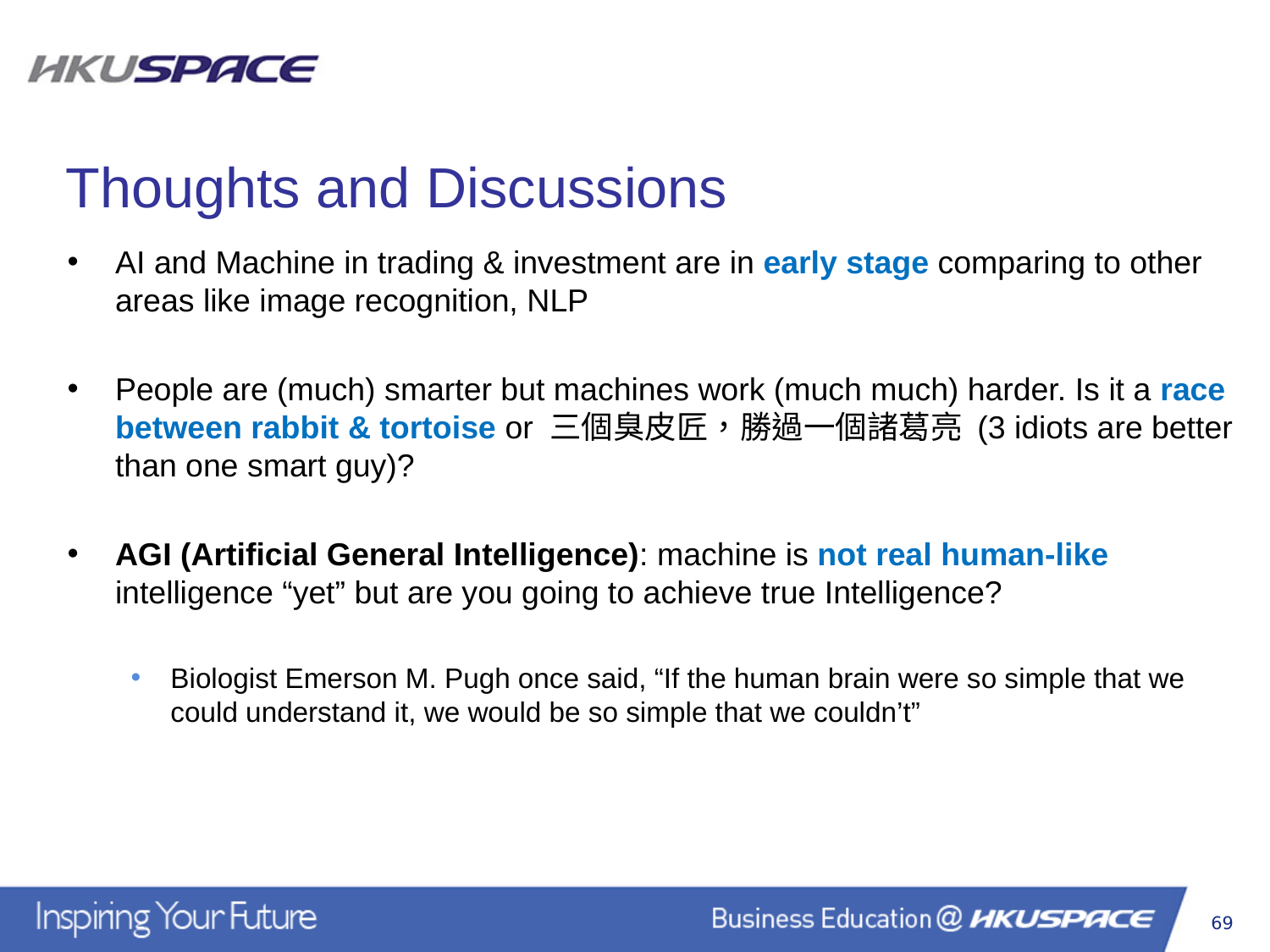

Thoughts and Discussions
AI and Machine in trading & investment are in early stage comparing to other areas like image recognition, NLP

People are (much) smarter but machines work (much much) harder. Is it a race between rabbit & tortoise or 三個臭皮匠，勝過一個諸葛亮 (3 idiots are better than one smart guy)?

AGI (Artificial General Intelligence): machine is not real human-like intelligence “yet” but are you going to achieve true Intelligence?

Biologist Emerson M. Pugh once said, “If the human brain were so simple that we could understand it, we would be so simple that we couldn’t”
69